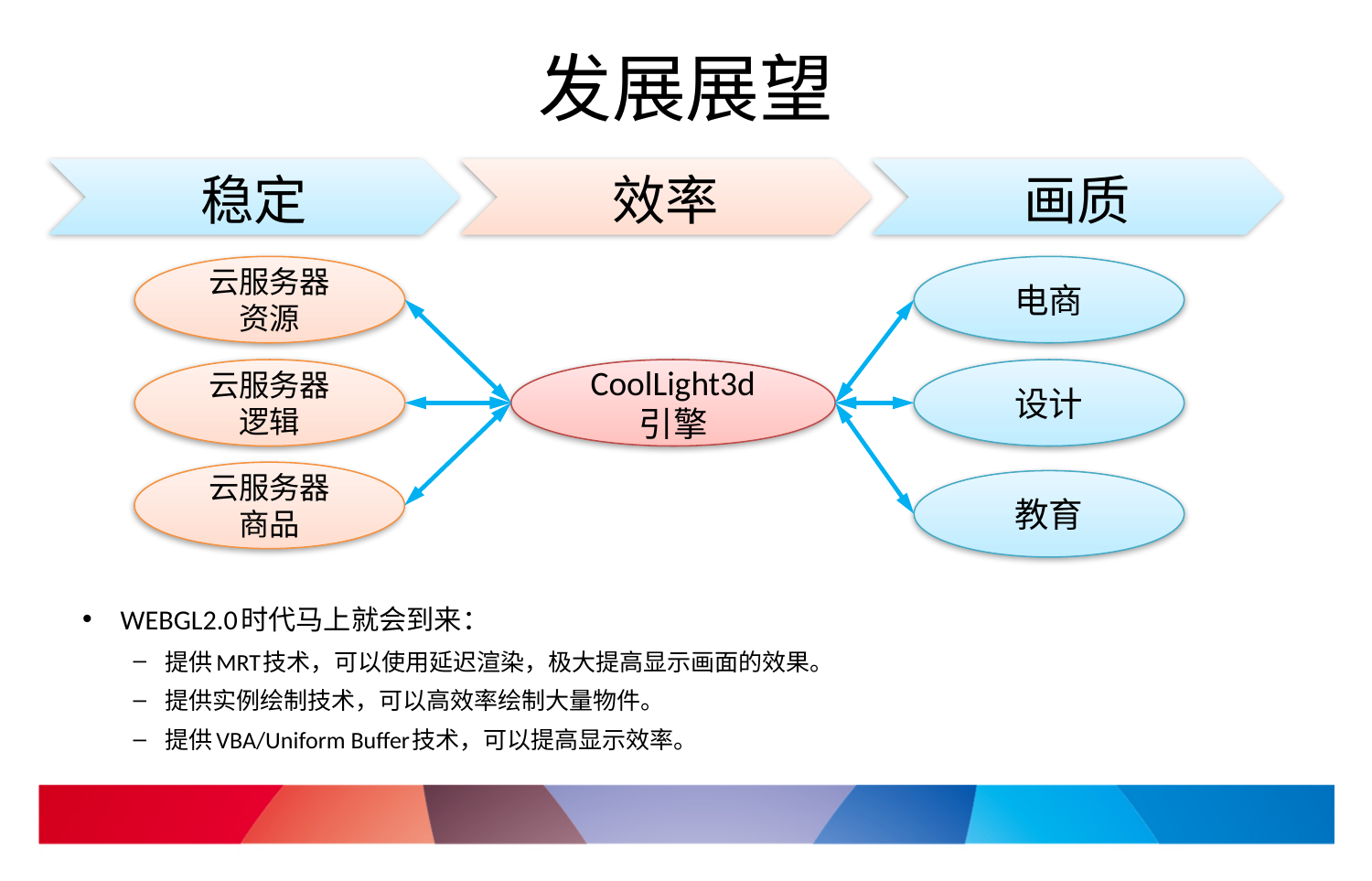

# 发展展望
稳定
效率
画质
云服务器
资源
电商
云服务器
逻辑
CoolLight3d
引擎
设计
云服务器
商品
教育
WEBGL2.0时代马上就会到来：
提供MRT技术，可以使用延迟渲染，极大提高显示画面的效果。
提供实例绘制技术，可以高效率绘制大量物件。
提供VBA/Uniform Buffer技术，可以提高显示效率。